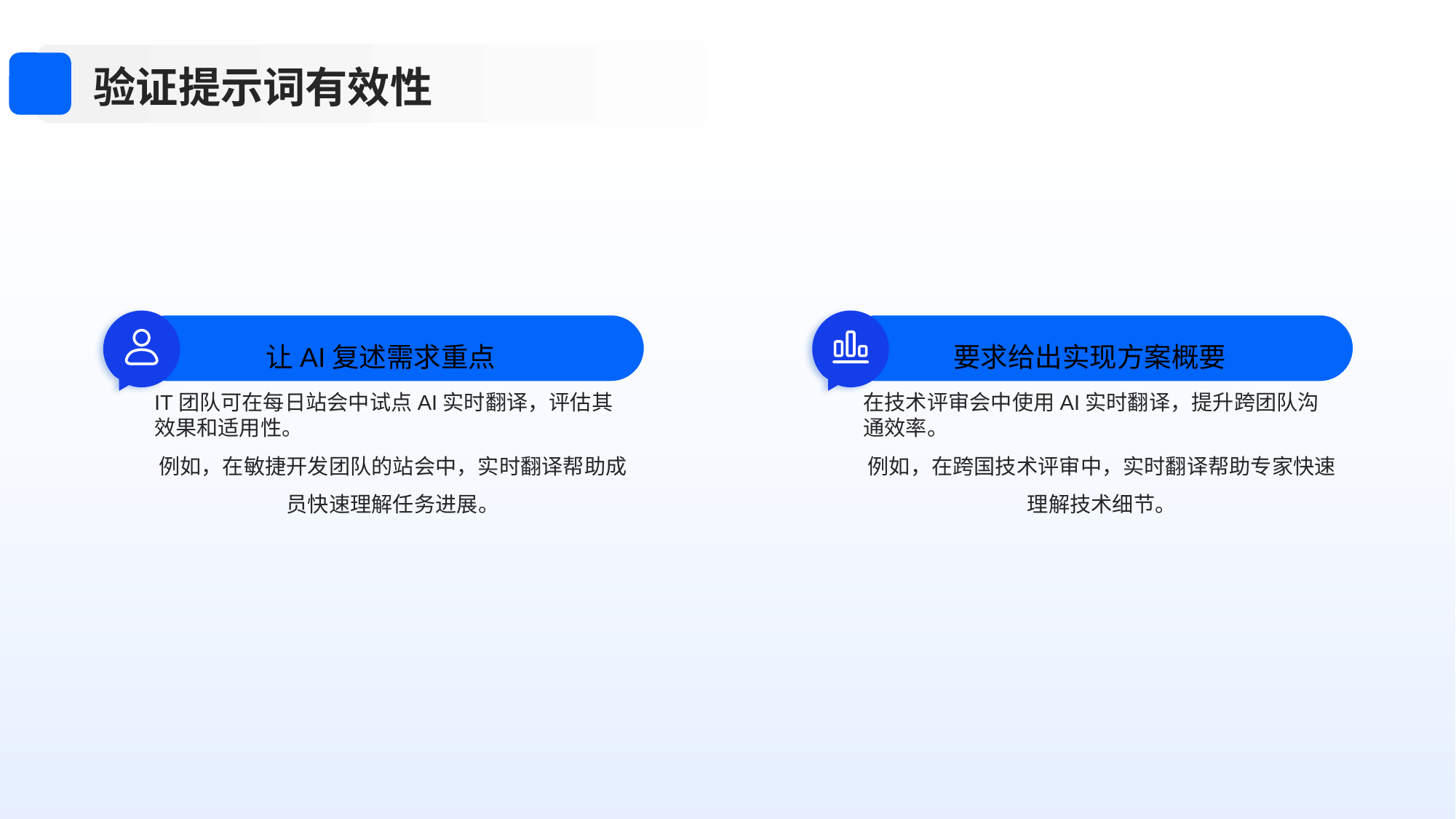

验证提示词有效性

让AI复述需求重点
要求给出实现方案概要

IT团队可在每日站会中试点AI实时翻译，评估其效果和适用性。
例如，在敏捷开发团队的站会中，实时翻译帮助成员快速理解任务进展。
在技术评审会中使用AI实时翻译，提升跨团队沟通效率。
例如，在跨国技术评审中，实时翻译帮助专家快速理解技术细节。